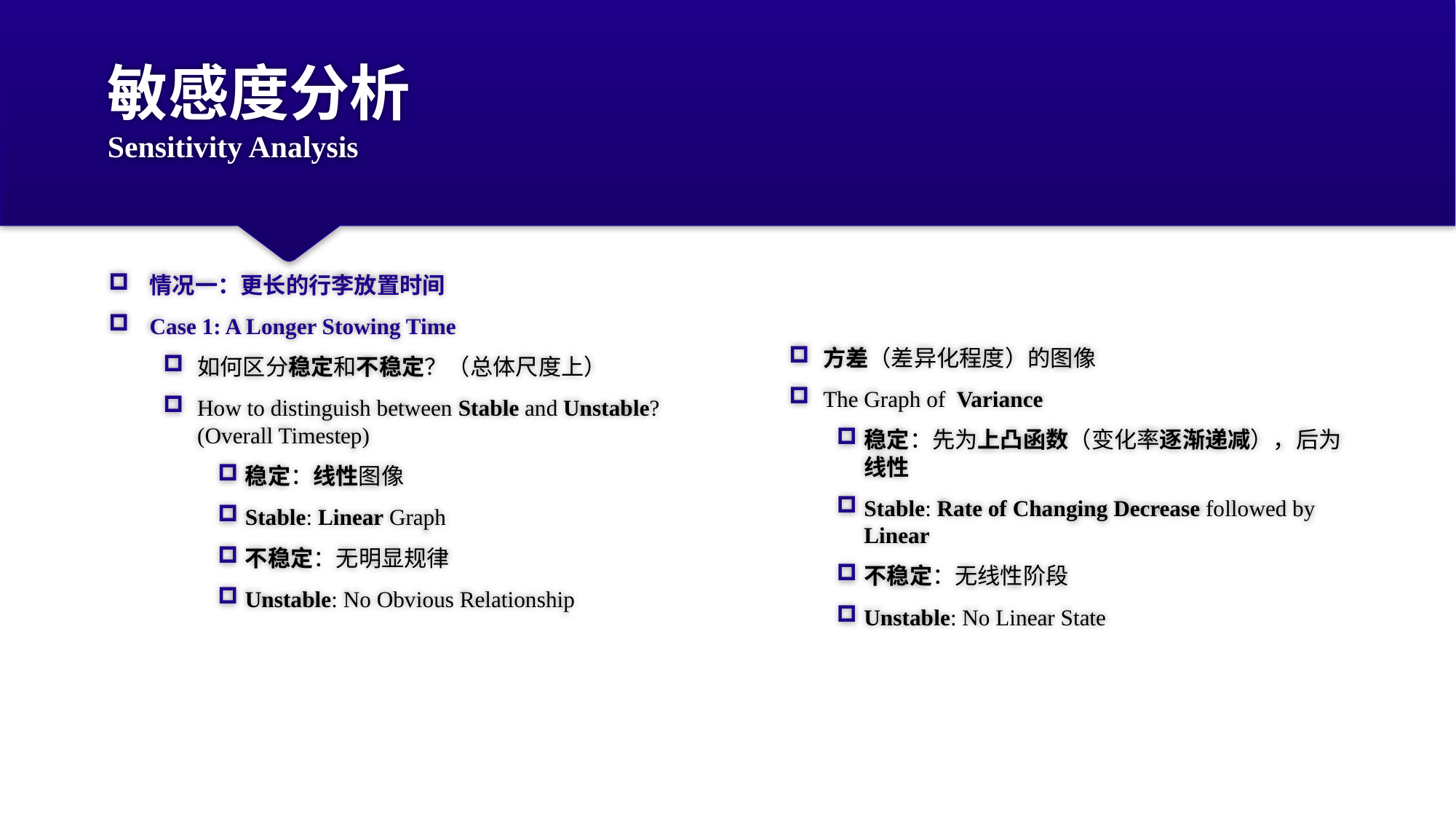

# 敏感度分析 Sensitivity Analysis
情况一：更长的行李放置时间
Case 1: A Longer Stowing Time
如何区分稳定和不稳定？（总体尺度上）
How to distinguish between Stable and Unstable? (Overall Timestep)
稳定：线性图像
Stable: Linear Graph
不稳定：无明显规律
Unstable: No Obvious Relationship

方差（差异化程度）的图像
The Graph of  Variance
稳定：先为上凸函数（变化率逐渐递减），后为线性
Stable: Rate of Changing Decrease followed by Linear
不稳定：无线性阶段
Unstable: No Linear State